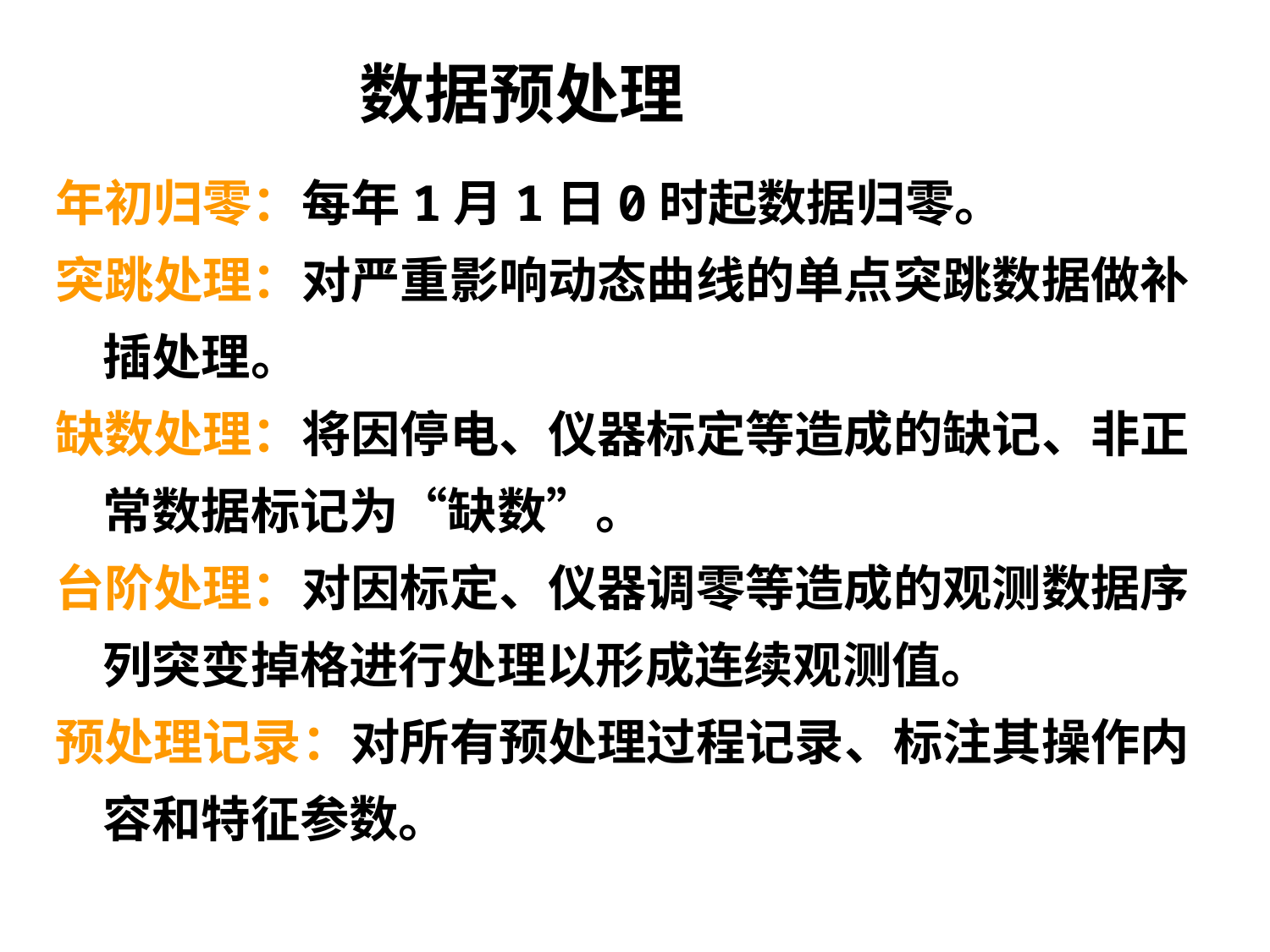

# 数据预处理
年初归零：每年1月1日0时起数据归零。
突跳处理：对严重影响动态曲线的单点突跳数据做补插处理。
缺数处理：将因停电、仪器标定等造成的缺记、非正常数据标记为“缺数”。
台阶处理：对因标定、仪器调零等造成的观测数据序列突变掉格进行处理以形成连续观测值。
预处理记录：对所有预处理过程记录、标注其操作内容和特征参数。